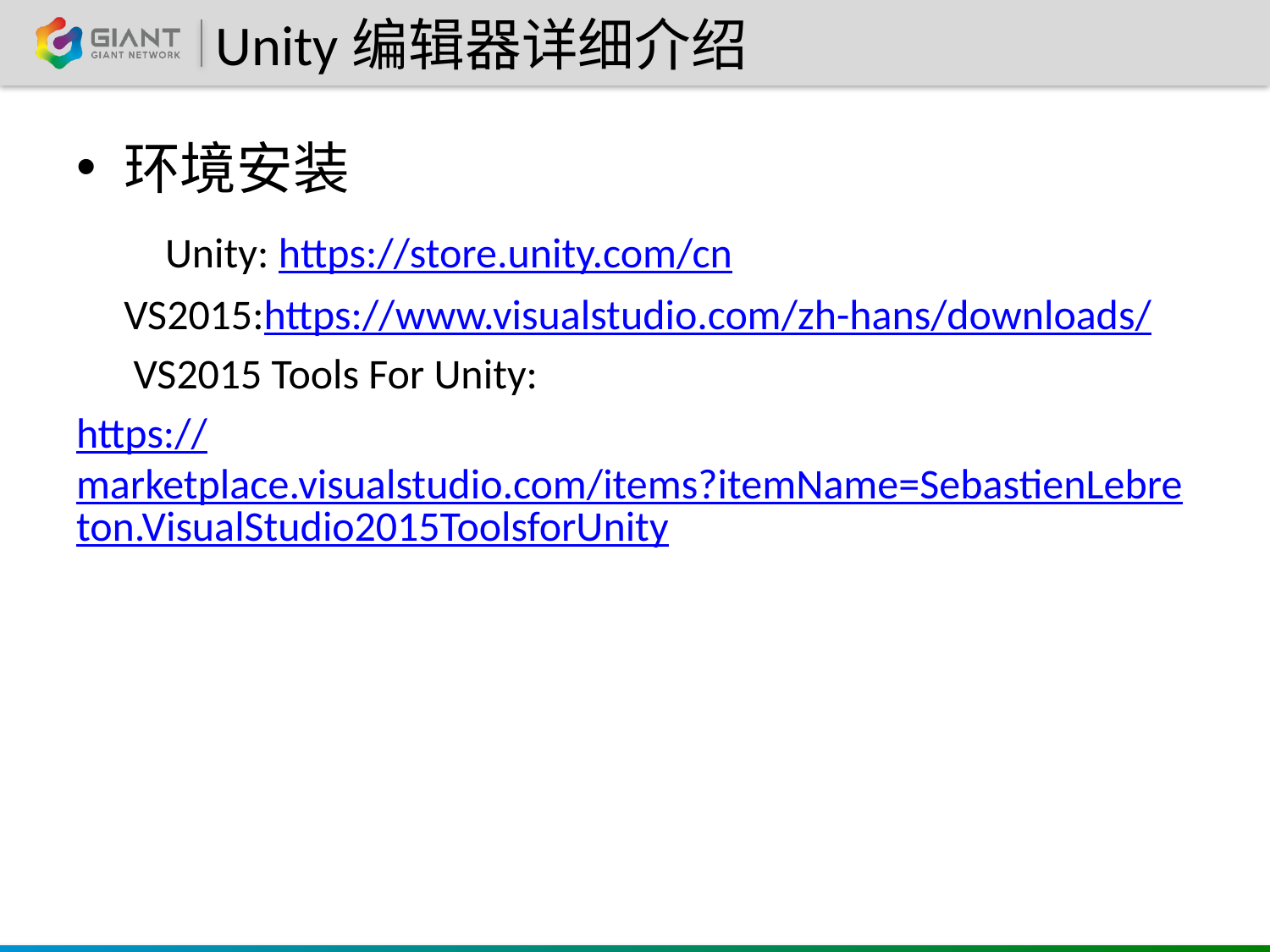

# Unity编辑器详细介绍
环境安装
       Unity: https://store.unity.com/cn
     VS2015:https://www.visualstudio.com/zh-hans/downloads/
      VS2015 Tools For Unity:
https://marketplace.visualstudio.com/items?itemName=SebastienLebreton.VisualStudio2015ToolsforUnity